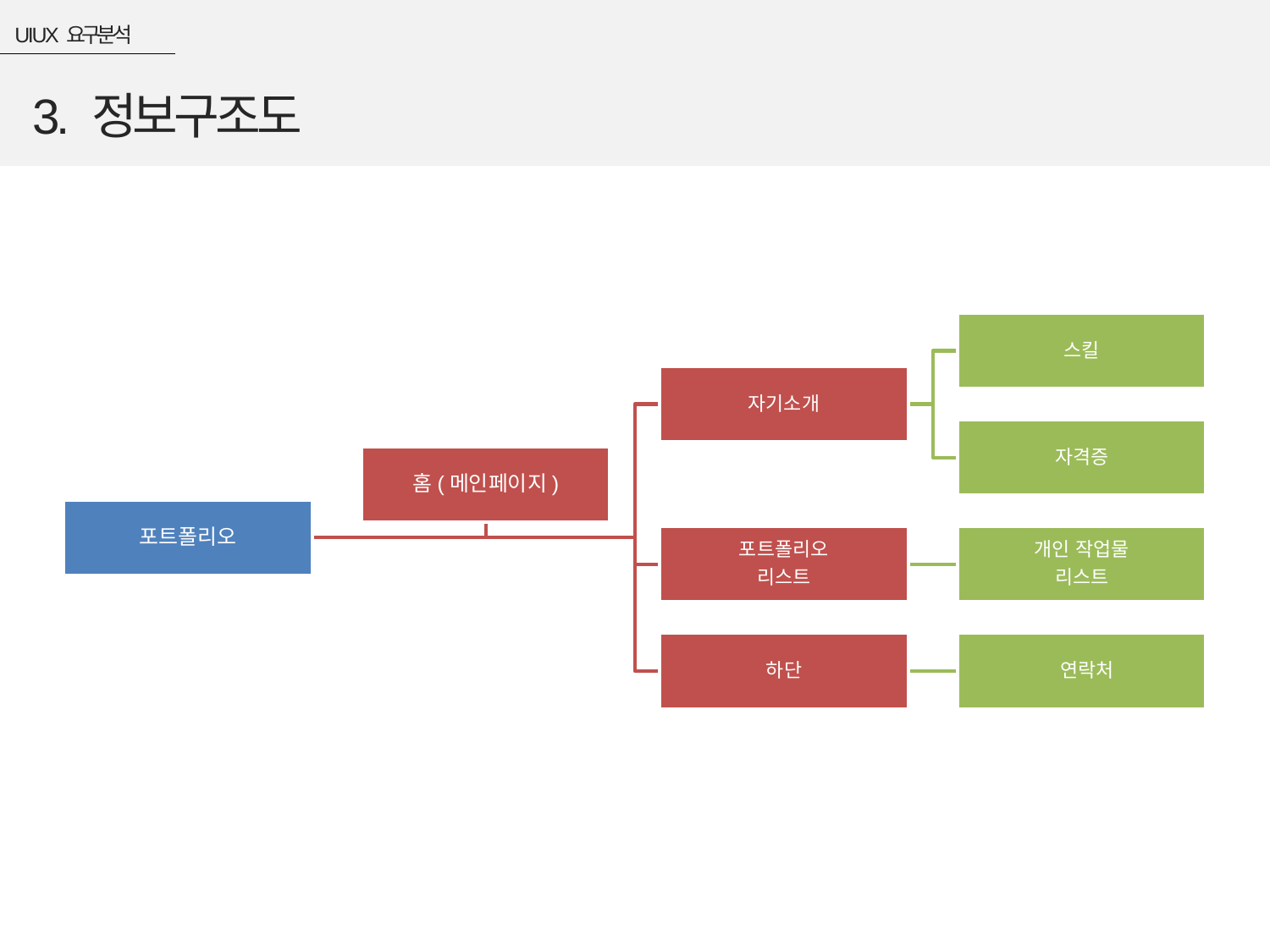

U I U X 요구분석
3. 정보구조도
포트폴리오
자기소개
스킬
자격증
포트폴리오
리스트
개인 작업물
리스트
하단
 연락처
홈(메인페이지)